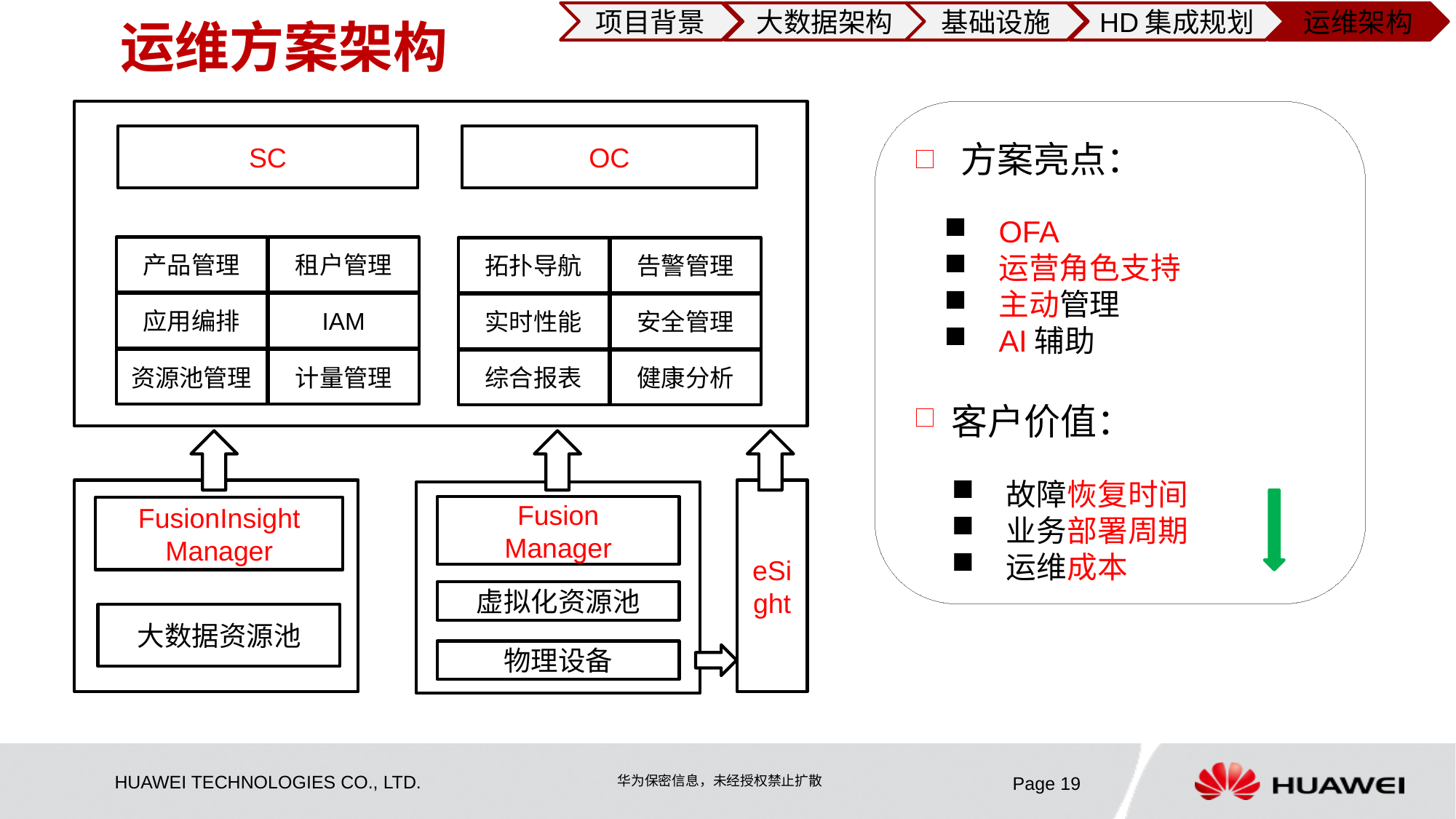

运维方案架构
项目背景
大数据架构
基础设施
HD集成规划
运维架构

SC
OC
 方案亮点：

OFA
运营角色支持
主动管理
AI辅助

租户管理
产品管理
告警管理
拓扑导航
IAM
应用编排
安全管理
实时性能
计量管理
资源池管理
健康分析
综合报表
客户价值：

故障恢复时间
业务部署周期
运维成本

eSight

Fusion
Manager
FusionInsight
Manager
虚拟化资源池
大数据资源池
物理设备